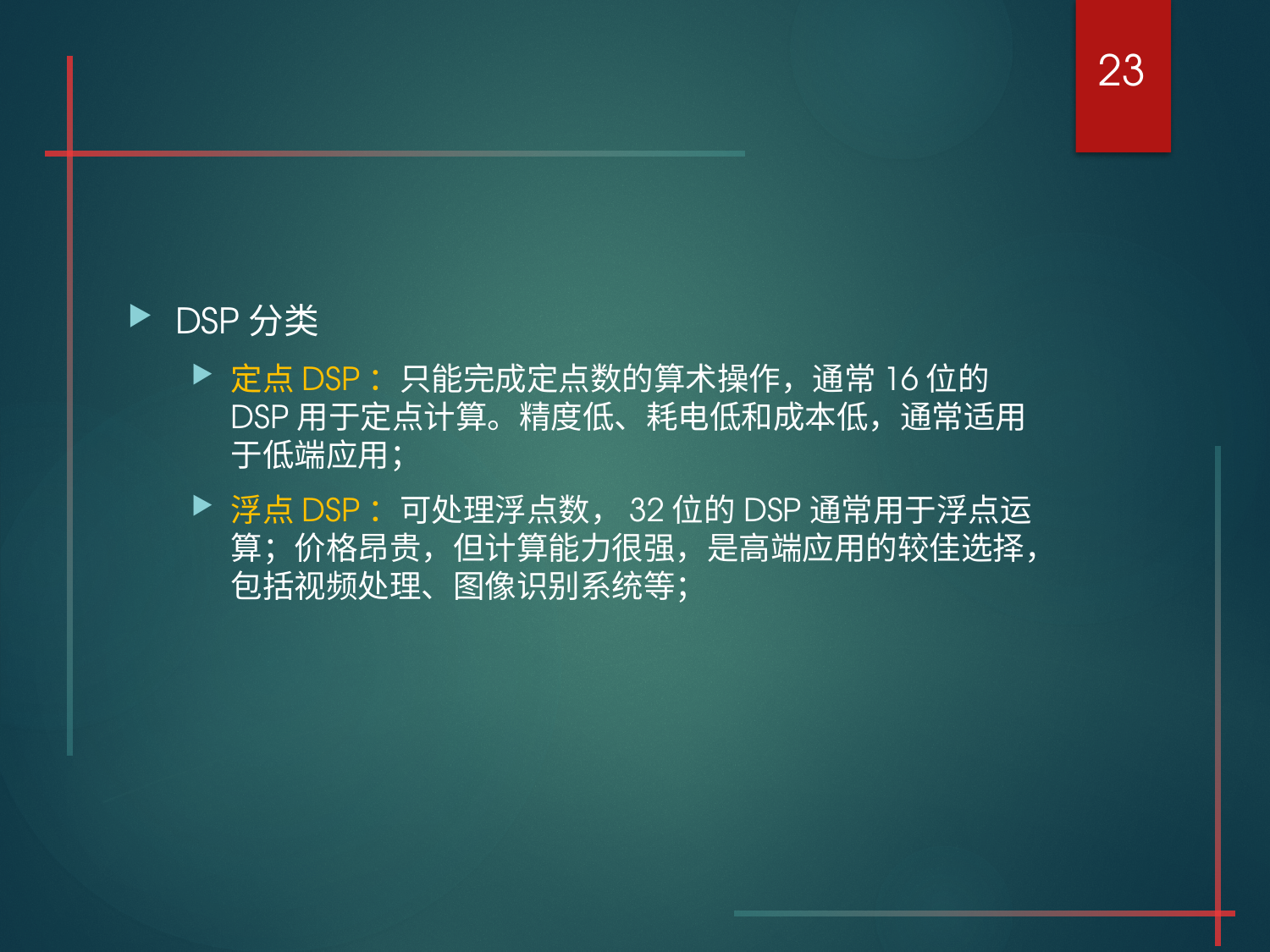

23
#
DSP分类
定点DSP：只能完成定点数的算术操作，通常16位的DSP用于定点计算。精度低、耗电低和成本低，通常适用于低端应用；
浮点DSP：可处理浮点数，32位的DSP通常用于浮点运算；价格昂贵，但计算能力很强，是高端应用的较佳选择，包括视频处理、图像识别系统等；